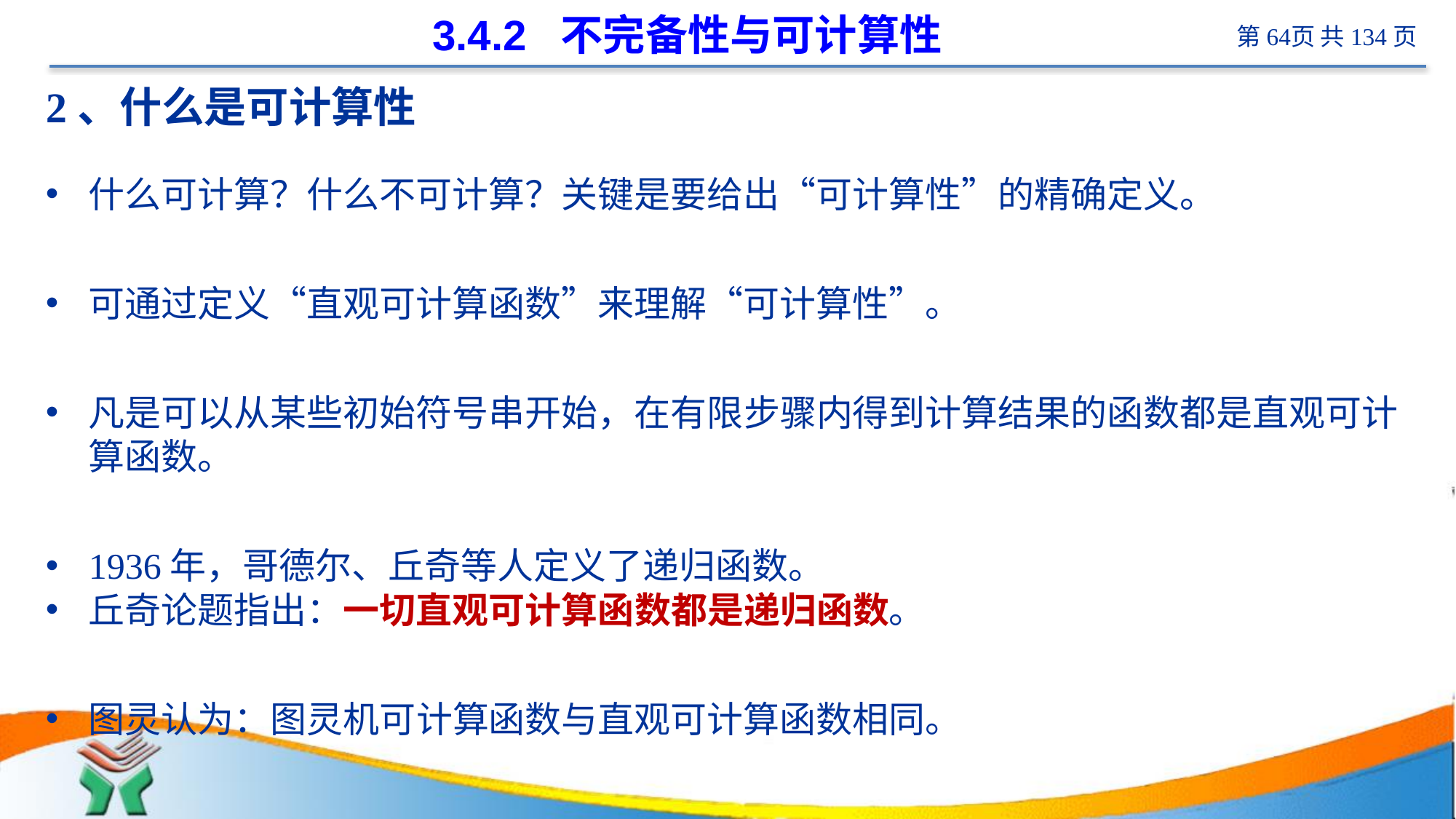

# 3.4.2  不完备性与可计算性
2、什么是可计算性

什么可计算？什么不可计算？关键是要给出“可计算性”的精确定义。

可通过定义“直观可计算函数”来理解“可计算性”。

凡是可以从某些初始符号串开始，在有限步骤内得到计算结果的函数都是直观可计算函数。

1936年，哥德尔、丘奇等人定义了递归函数。
丘奇论题指出：一切直观可计算函数都是递归函数。

图灵认为：图灵机可计算函数与直观可计算函数相同。